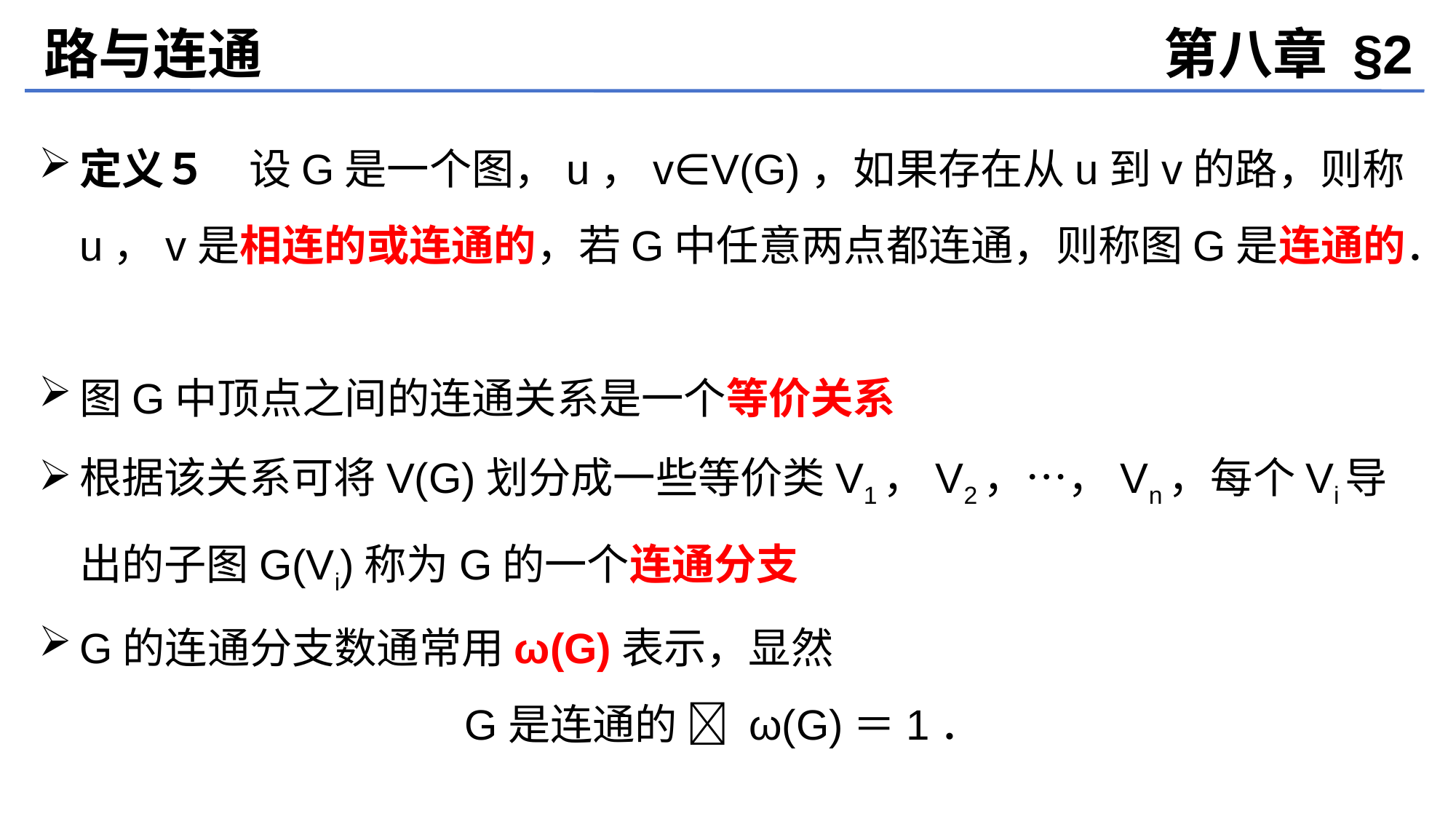

路与连通
第八章 §2
定义５　设G是一个图，u，v∈V(G)，如果存在从u到v的路，则称u，v是相连的或连通的，若G中任意两点都连通，则称图G是连通的．

图G中顶点之间的连通关系是一个等价关系
根据该关系可将V(G)划分成一些等价类V1，V2，…，Vn，每个Vi导出的子图G(Vi)称为G的一个连通分支
G的连通分支数通常用ω(G)表示，显然
G是连通的 ⇔ ω(G)＝1．